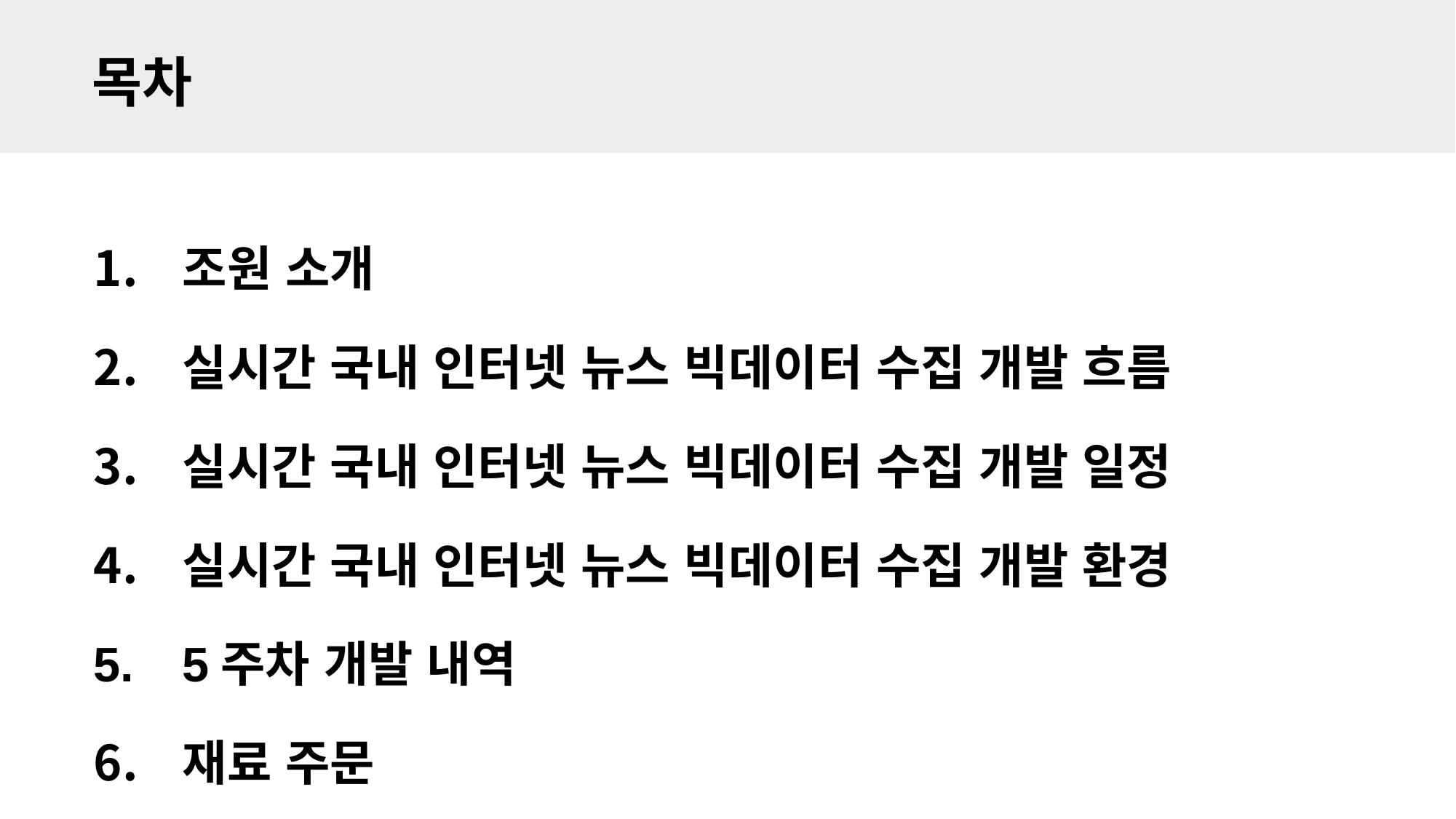

목차
조원 소개
실시간 국내 인터넷 뉴스 빅데이터 수집 개발 흐름
실시간 국내 인터넷 뉴스 빅데이터 수집 개발 일정
실시간 국내 인터넷 뉴스 빅데이터 수집 개발 환경
5주차 개발 내역
재료 주문

Open eyes